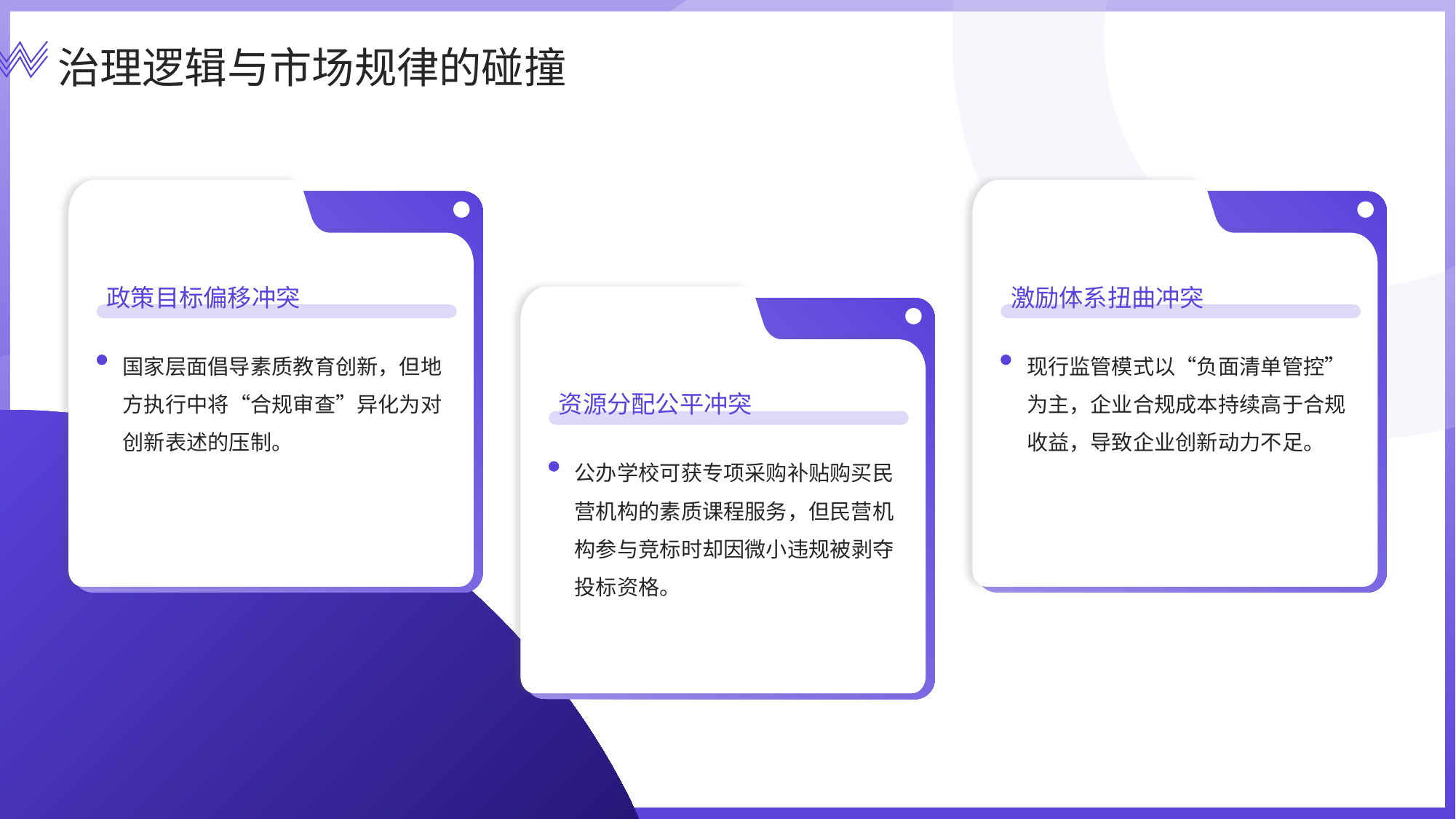

治理逻辑与市场规律的碰撞

政策目标偏移冲突
激励体系扭曲冲突

国家层面倡导素质教育创新，但地方执行中将“合规审查”异化为对创新表述的压制。
现行监管模式以“负面清单管控”为主，企业合规成本持续高于合规收益，导致企业创新动力不足。
资源分配公平冲突

公办学校可获专项采购补贴购买民营机构的素质课程服务，但民营机构参与竞标时却因微小违规被剥夺投标资格。